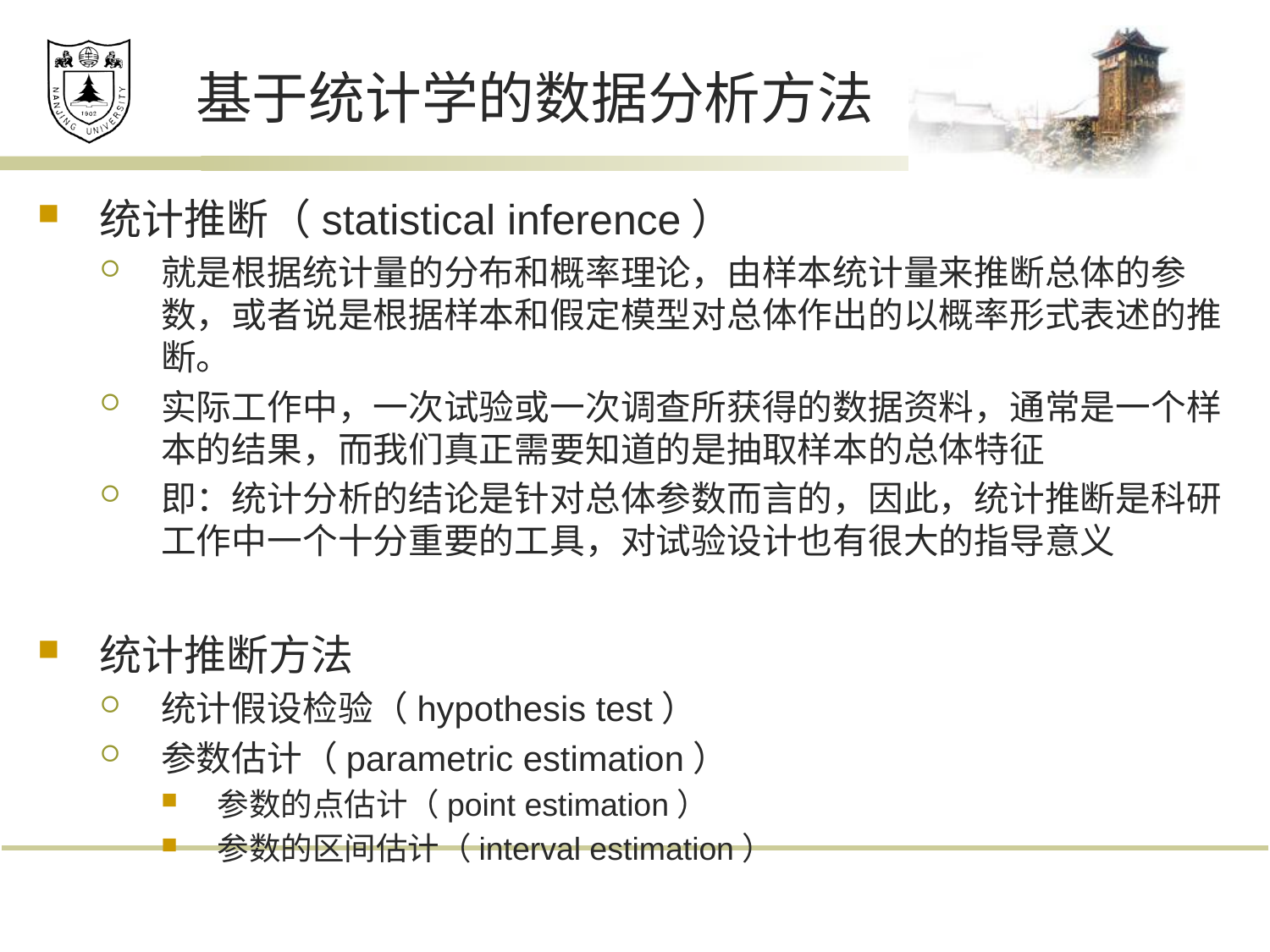

# 基于统计学的数据分析方法
统计推断（statistical inference）
就是根据统计量的分布和概率理论，由样本统计量来推断总体的参数，或者说是根据样本和假定模型对总体作出的以概率形式表述的推断。
实际工作中，一次试验或一次调查所获得的数据资料，通常是一个样本的结果，而我们真正需要知道的是抽取样本的总体特征
即：统计分析的结论是针对总体参数而言的，因此，统计推断是科研工作中一个十分重要的工具，对试验设计也有很大的指导意义

统计推断方法
统计假设检验（hypothesis test）
参数估计（parametric estimation）
参数的点估计（point estimation）
参数的区间估计（interval estimation）